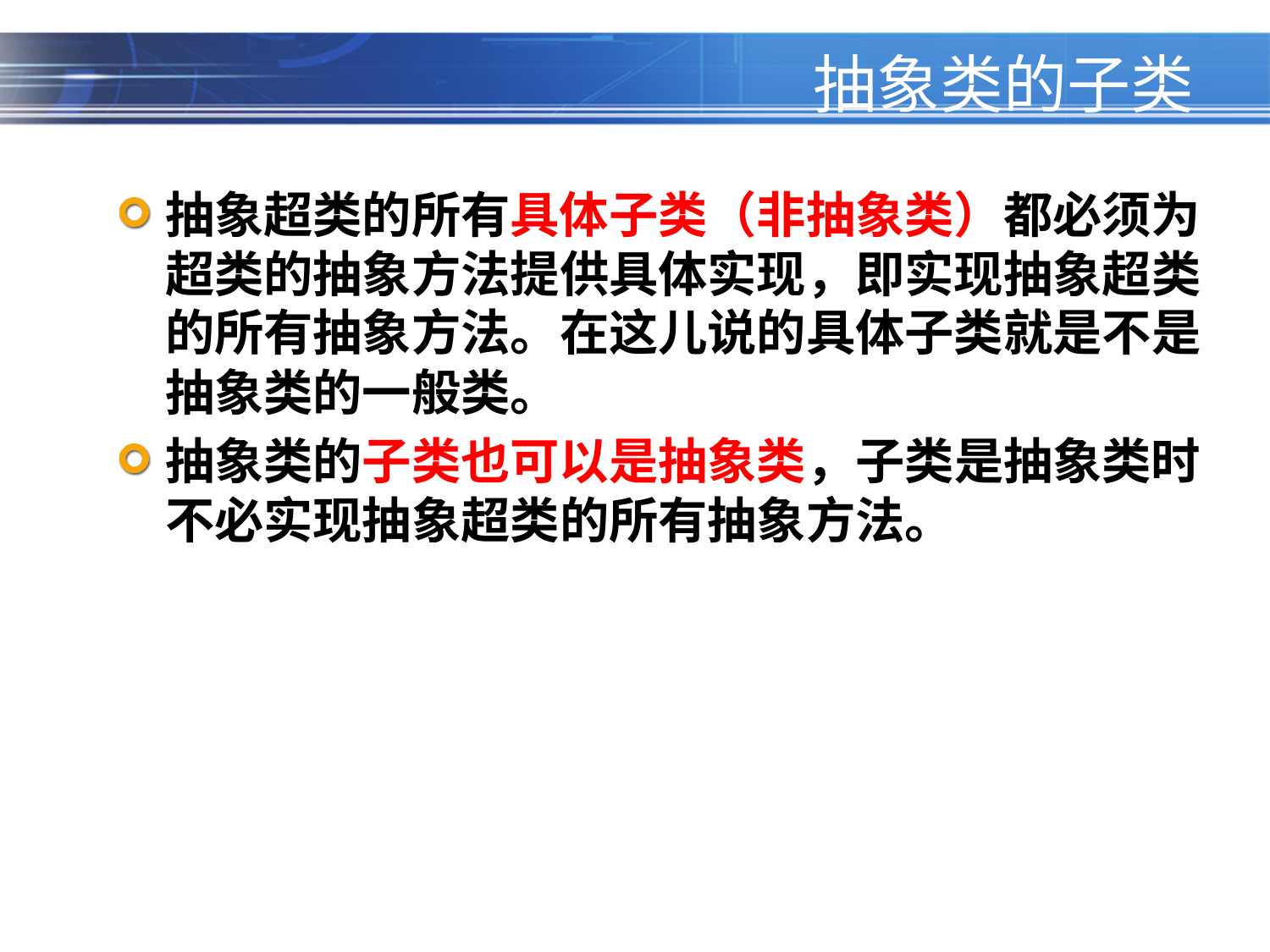

# 抽象类的子类
抽象超类的所有具体子类（非抽象类）都必须为超类的抽象方法提供具体实现，即实现抽象超类的所有抽象方法。在这儿说的具体子类就是不是抽象类的一般类。
抽象类的子类也可以是抽象类，子类是抽象类时不必实现抽象超类的所有抽象方法。